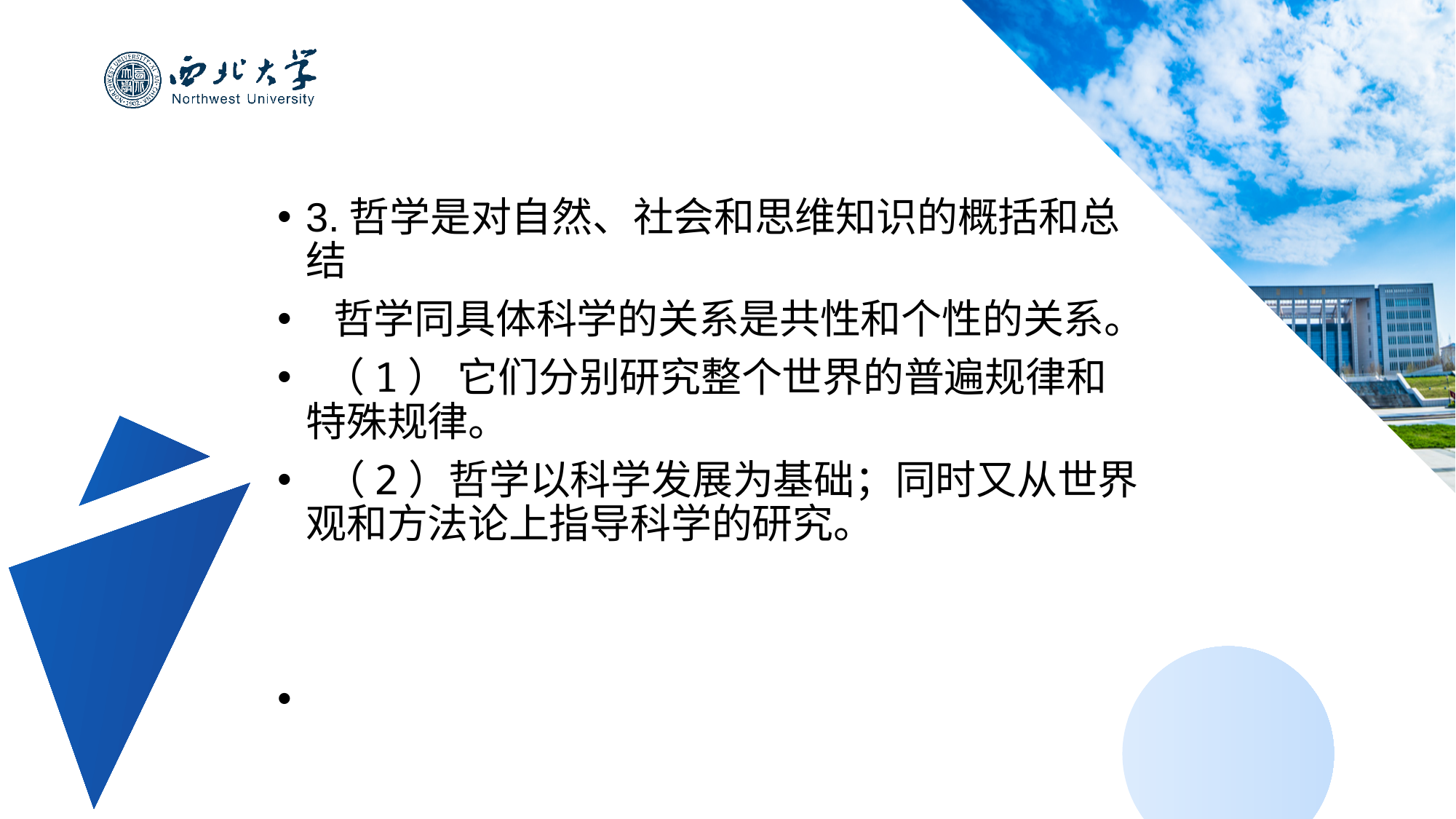

3.哲学是对自然、社会和思维知识的概括和总结
  哲学同具体科学的关系是共性和个性的关系。
 （1） 它们分别研究整个世界的普遍规律和特殊规律。
 （2）哲学以科学发展为基础；同时又从世界观和方法论上指导科学的研究。